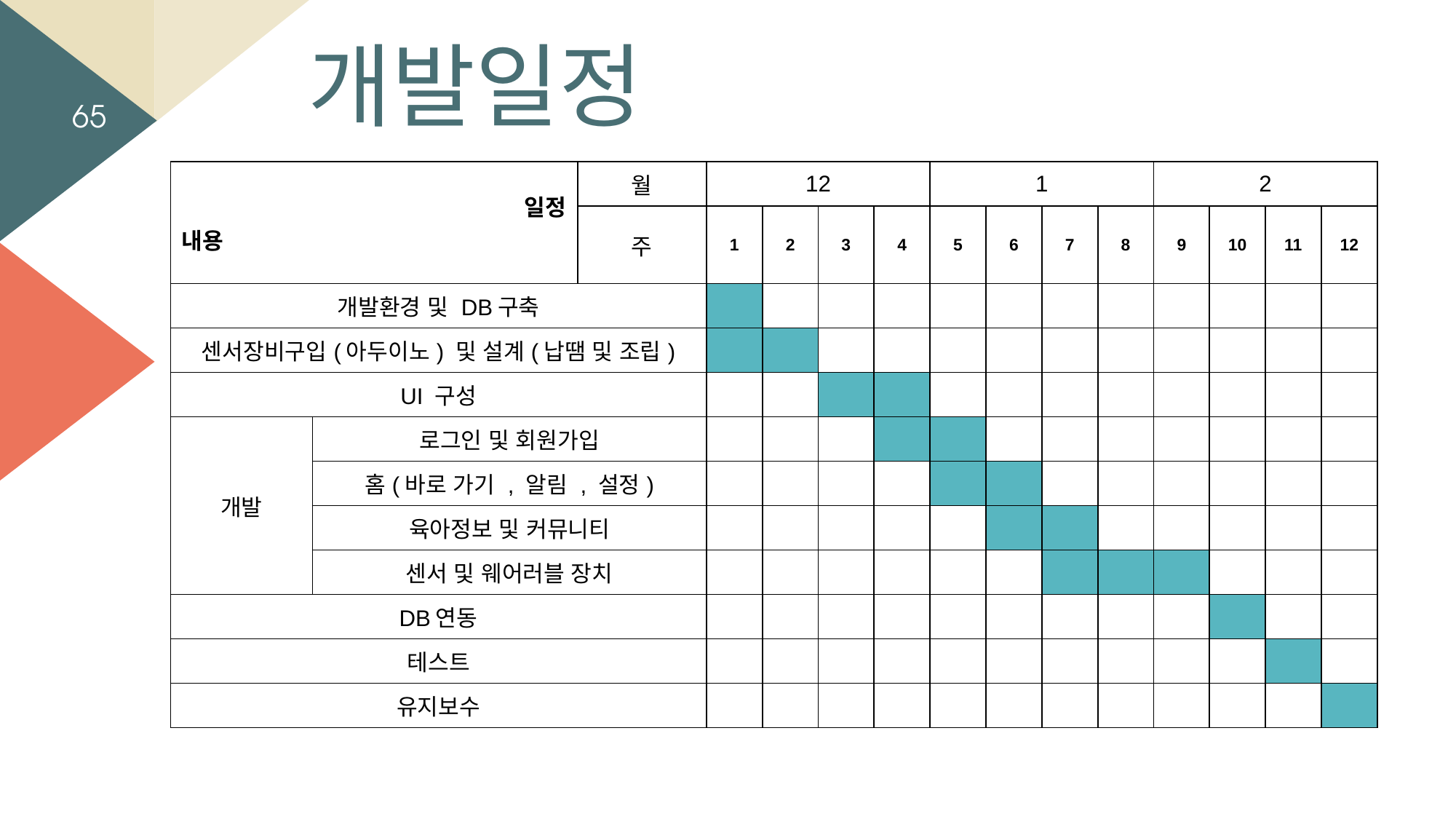

개발일정
65
| 일정 내용 |  | 월 | 12 |  |  |  | 1 |  |  |  | 2 |  |  |  |
| --- | --- | --- | --- | --- | --- | --- | --- | --- | --- | --- | --- | --- | --- | --- |
|  |  | 주 | 1 | 2 | 3 | 4 | 5 | 6 | 7 | 8 | 9 | 10 | 11 | 12 |
| 개발환경 및 DB구축 |  |  |  |  |  |  |  |  |  |  |  |  |  |  |
| 센서장비구입(아두이노) 및 설계(납땜 및 조립) |  |  |  |  |  |  |  |  |  |  |  |  |  |  |
| UI 구성 |  |  |  |  |  |  |  |  |  |  |  |  |  |  |
| 개발 | 로그인 및 회원가입 |  |  |  |  |  |  |  |  |  |  |  |  |  |
|  | 홈(바로 가기 , 알림 , 설정) |  |  |  |  |  |  |  |  |  |  |  |  |  |
|  | 육아정보 및 커뮤니티 |  |  |  |  |  |  |  |  |  |  |  |  |  |
|  | 센서 및 웨어러블 장치 |  |  |  |  |  |  |  |  |  |  |  |  |  |
| DB연동 |  |  |  |  |  |  |  |  |  |  |  |  |  |  |
| 테스트 |  |  |  |  |  |  |  |  |  |  |  |  |  |  |
| 유지보수 |  |  |  |  |  |  |  |  |  |  |  |  |  |  |